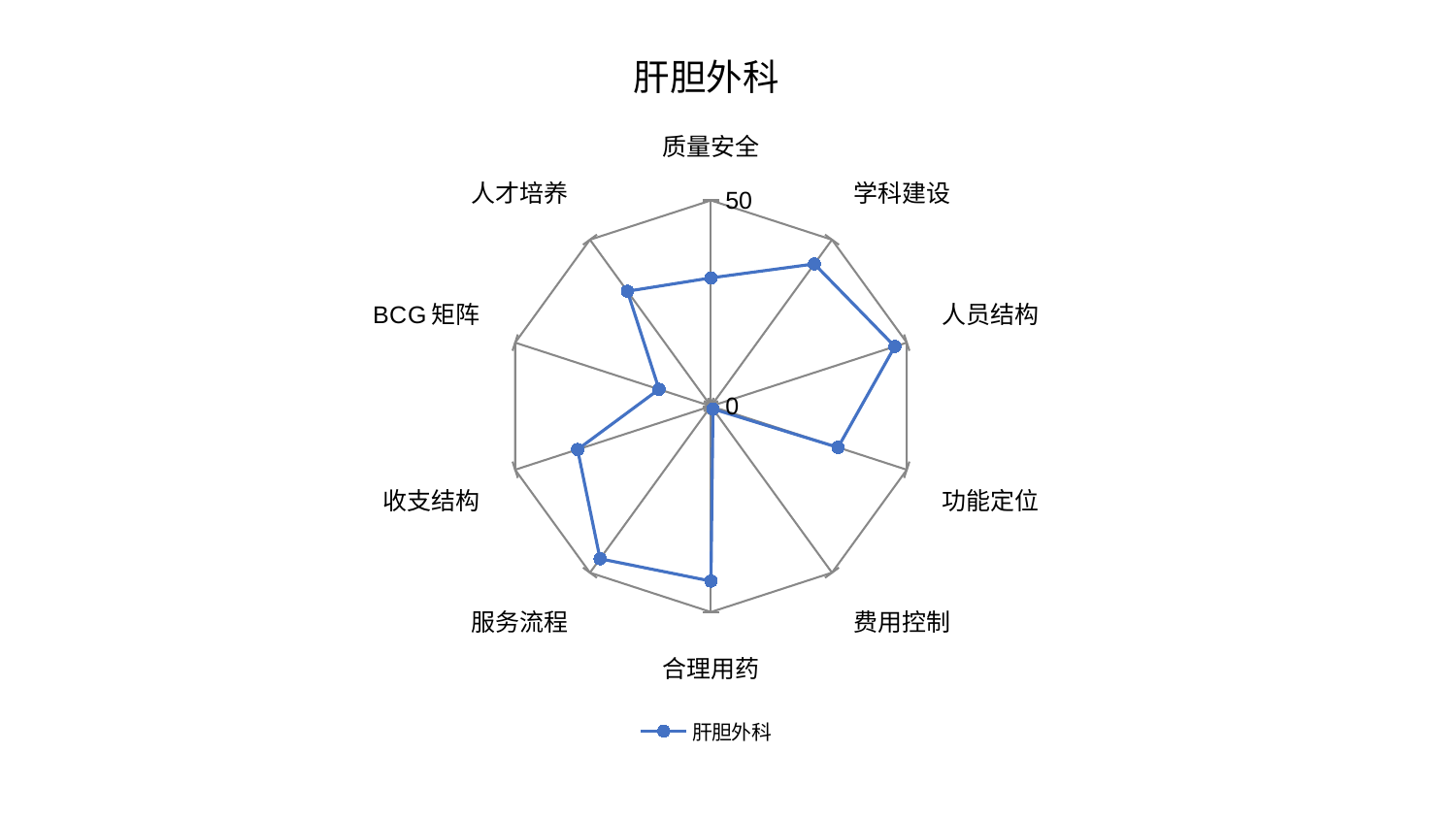

### Chart: 肝胆外科

| Category | 肝胆外科 |
|---|---|
| 质量安全 | 31.17021864455869 |
| 学科建设 | 42.712586906376245 |
| 人员结构 | 46.950452401099604 |
| 功能定位 | 32.43778550487913 |
| 费用控制 | 0.83811661983364 |
| 合理用药 | 42.49362829119797 |
| 服务流程 | 45.82779008324602 |
| 收支结构 | 34.07062437734066 |
| BCG矩阵 | 13.270410642486576 |
| 人才培养 | 34.52890105054353 |
115